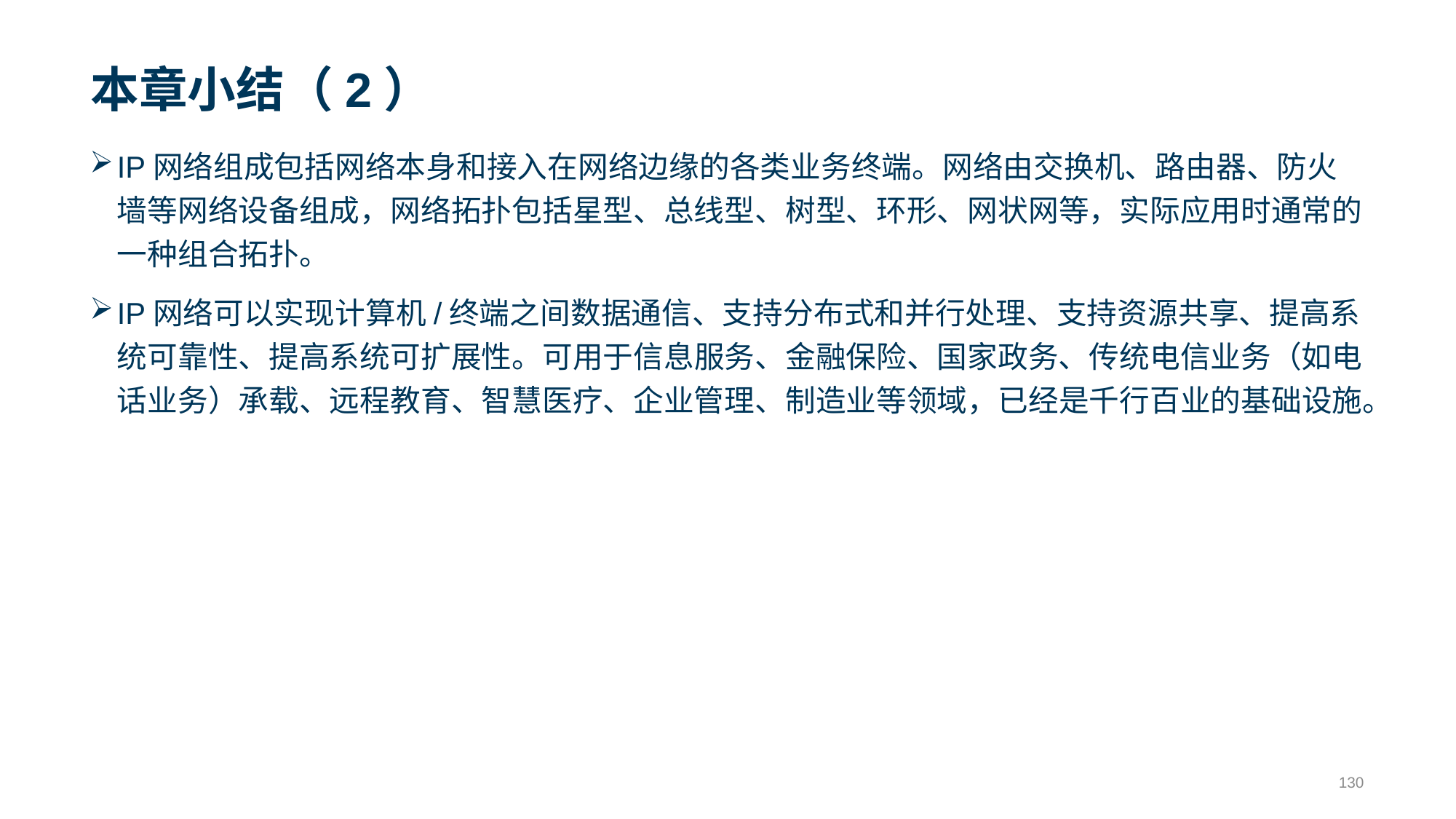

# 本章小结（2）
IP网络组成包括网络本身和接入在网络边缘的各类业务终端。网络由交换机、路由器、防火墙等网络设备组成，网络拓扑包括星型、总线型、树型、环形、网状网等，实际应用时通常的一种组合拓扑。
IP网络可以实现计算机/终端之间数据通信、支持分布式和并行处理、支持资源共享、提高系统可靠性、提高系统可扩展性。可用于信息服务、金融保险、国家政务、传统电信业务（如电话业务）承载、远程教育、智慧医疗、企业管理、制造业等领域，已经是千行百业的基础设施。

130